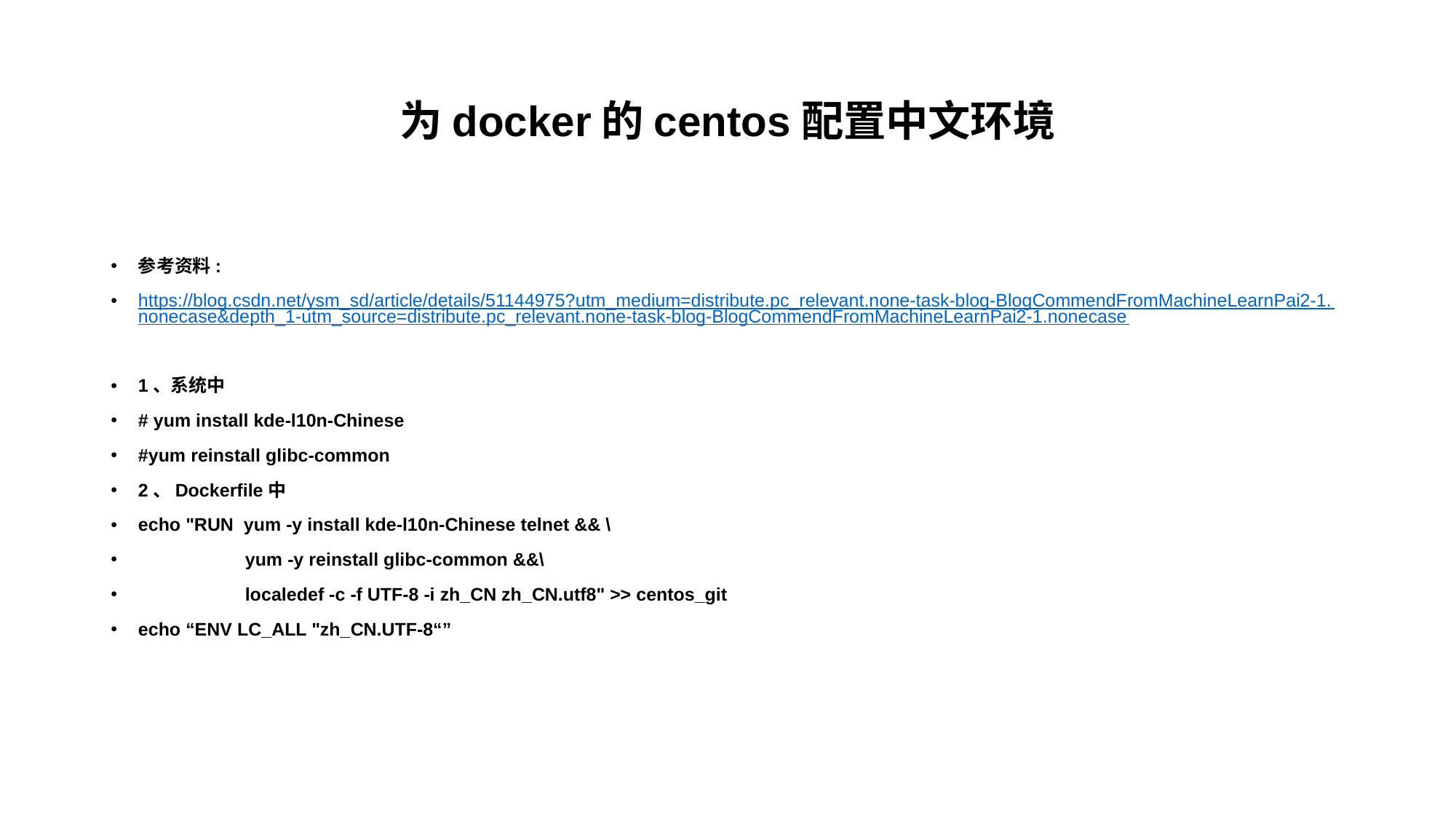

# 为docker的centos配置中文环境

参考资料:
https://blog.csdn.net/ysm_sd/article/details/51144975?utm_medium=distribute.pc_relevant.none-task-blog-BlogCommendFromMachineLearnPai2-1.nonecase&depth_1-utm_source=distribute.pc_relevant.none-task-blog-BlogCommendFromMachineLearnPai2-1.nonecase

1、系统中
# yum install kde-l10n-Chinese
#yum reinstall glibc-common
2、Dockerfile中
echo "RUN  yum -y install kde-l10n-Chinese telnet && \
                     yum -y reinstall glibc-common &&\
                     localedef -c -f UTF-8 -i zh_CN zh_CN.utf8" >> centos_git
echo “ENV LC_ALL "zh_CN.UTF-8“”